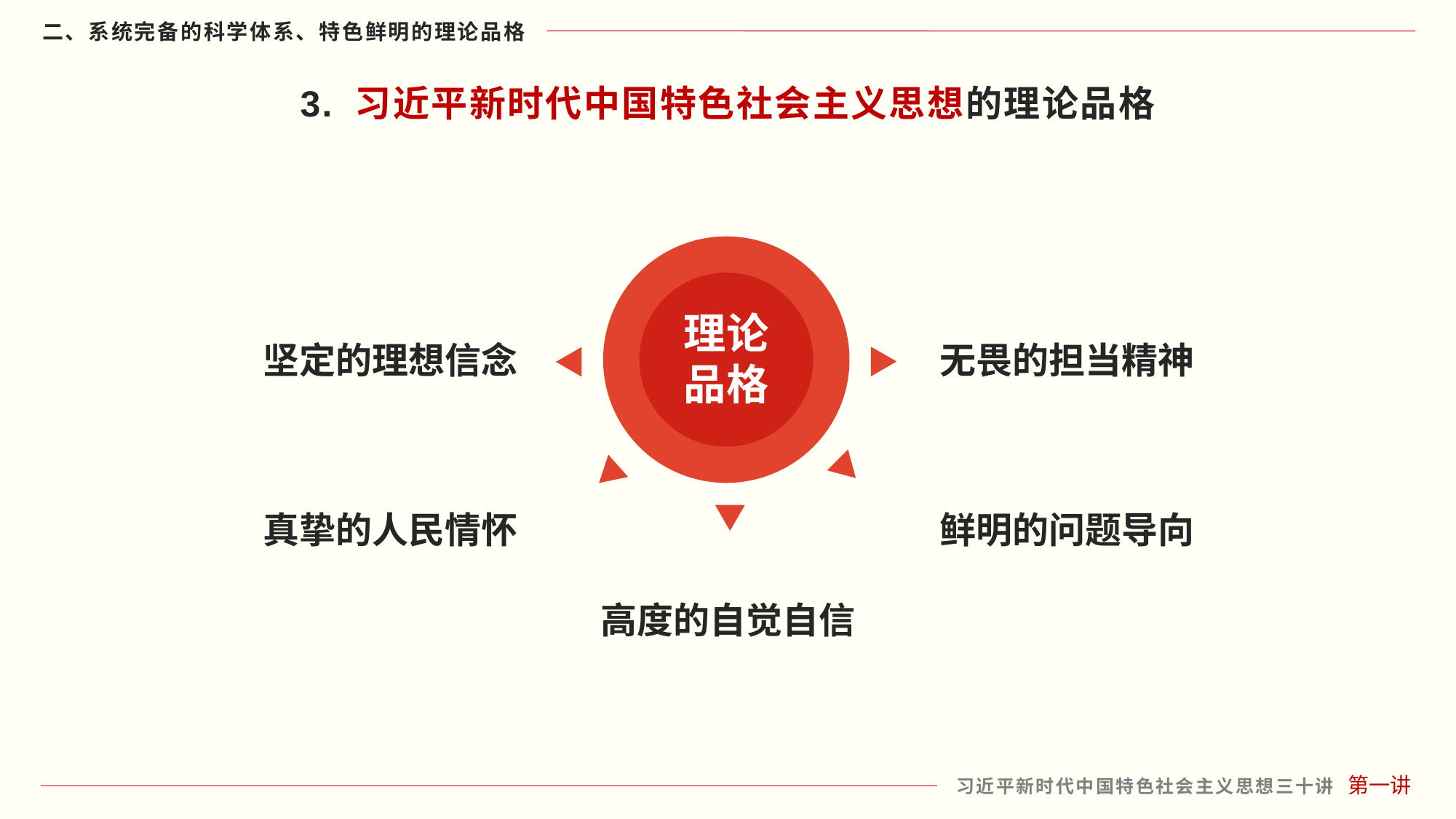

3. 习近平新时代中国特色社会主义思想的理论品格

理论
品格
坚定的理想信念
无畏的担当精神

真挚的人民情怀
鲜明的问题导向
高度的自觉自信